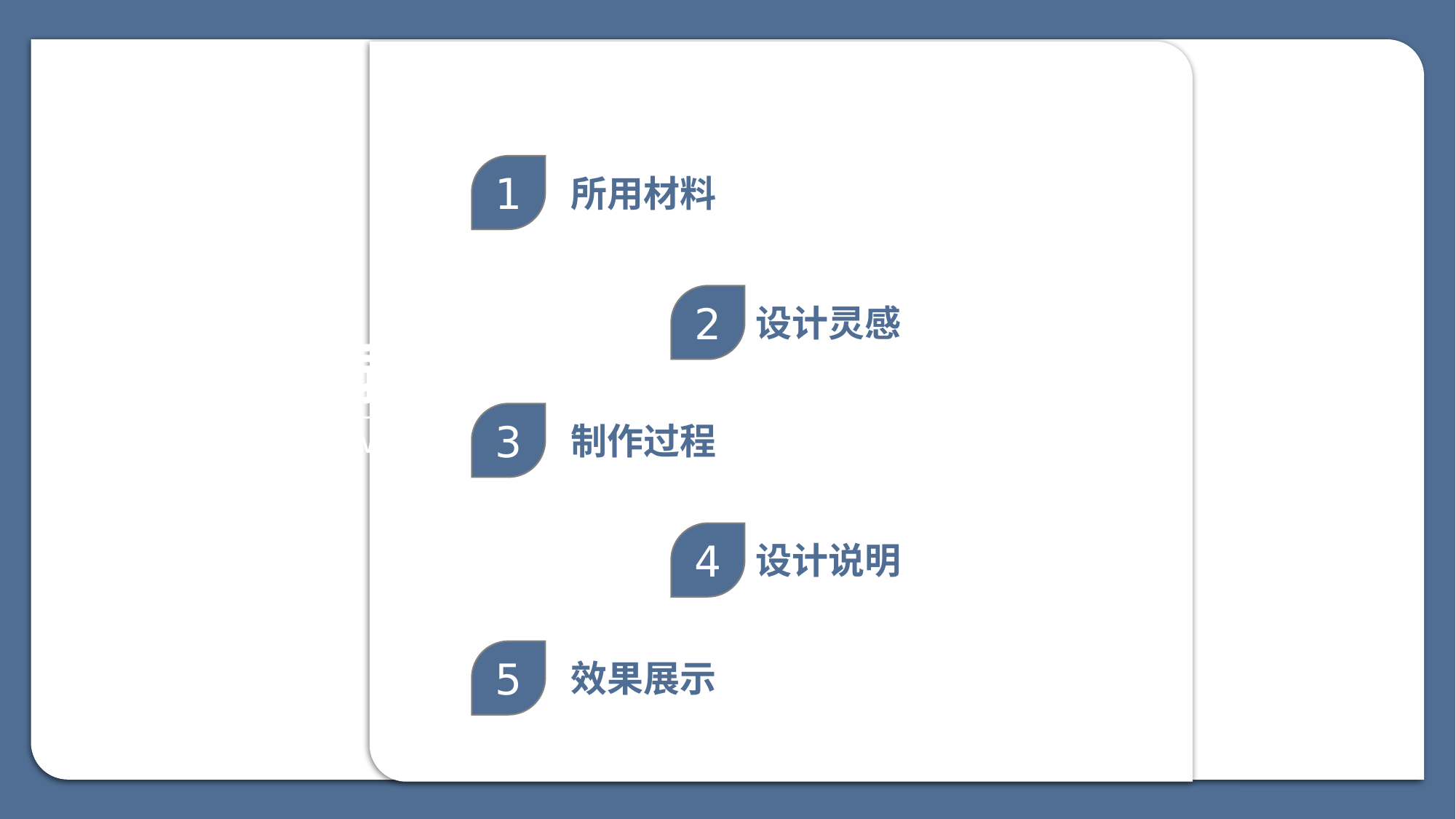

1
所用材料
2
设计灵感
目 录
3
制作过程
CONTENTS
4
设计说明
5
效果展示